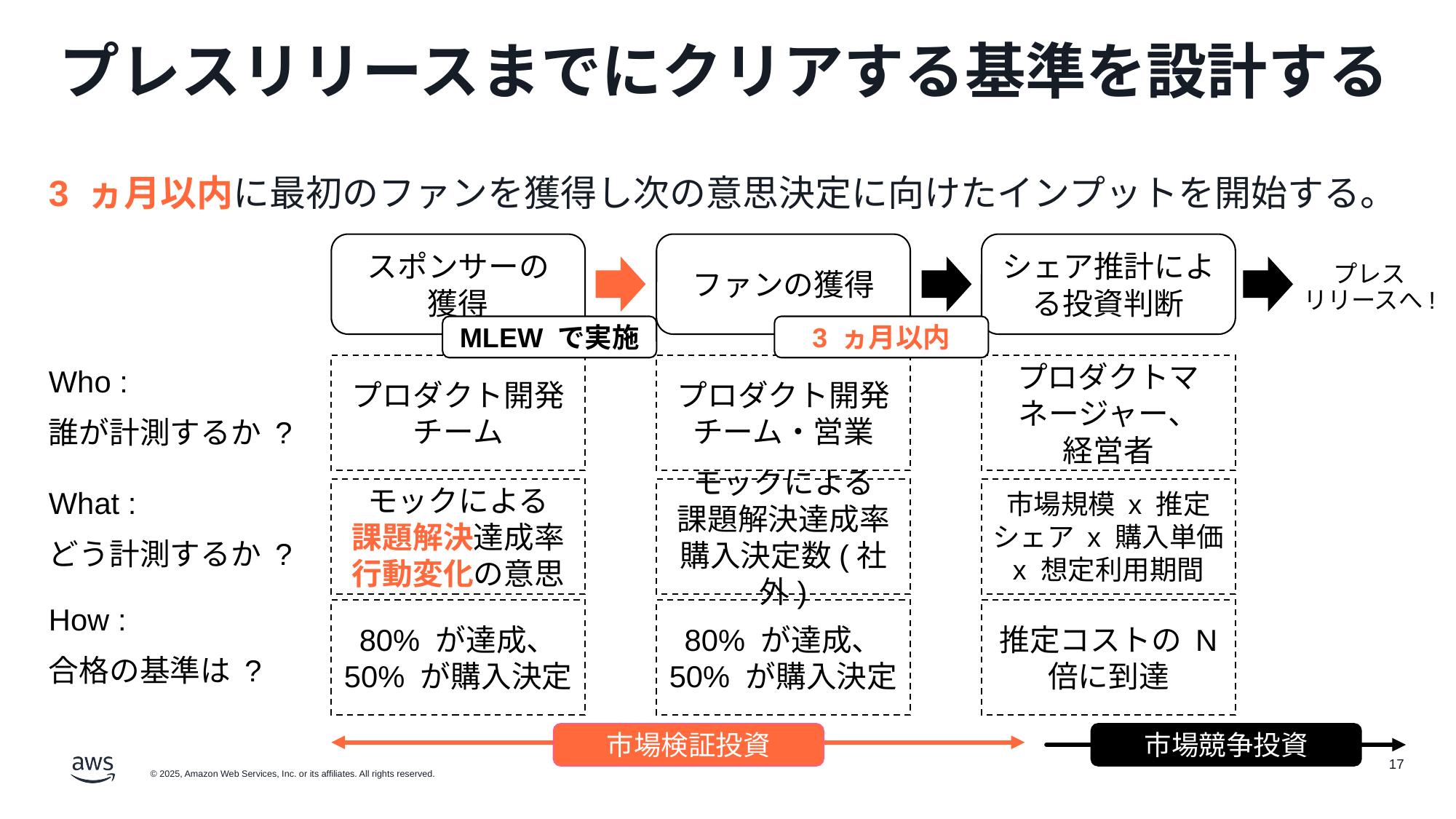

# プレスリリースまでにクリアする基準を設計する
3 ヵ月以内に最初のファンを獲得し次の意思決定に向けたインプットを開始する。
スポンサーの
獲得
ファンの獲得
シェア推計による投資判断

プレス
リリースへ!
MLEW で実施
3 ヵ月以内
プロダクト開発チーム
プロダクト開発チーム・営業
プロダクトマネージャー、
経営者
Who :
誰が計測するか ?
モックによる
課題解決達成率
行動変化の意思
モックによる
課題解決達成率
購入決定数(社外)
市場規模 x 推定シェア x 購入単価 x 想定利用期間
What :
どう計測するか ?
How :
合格の基準は ?
80% が達成、
50% が購入決定
80% が達成、
50% が購入決定
推定コストの N 倍に到達
市場検証投資
市場競争投資
17